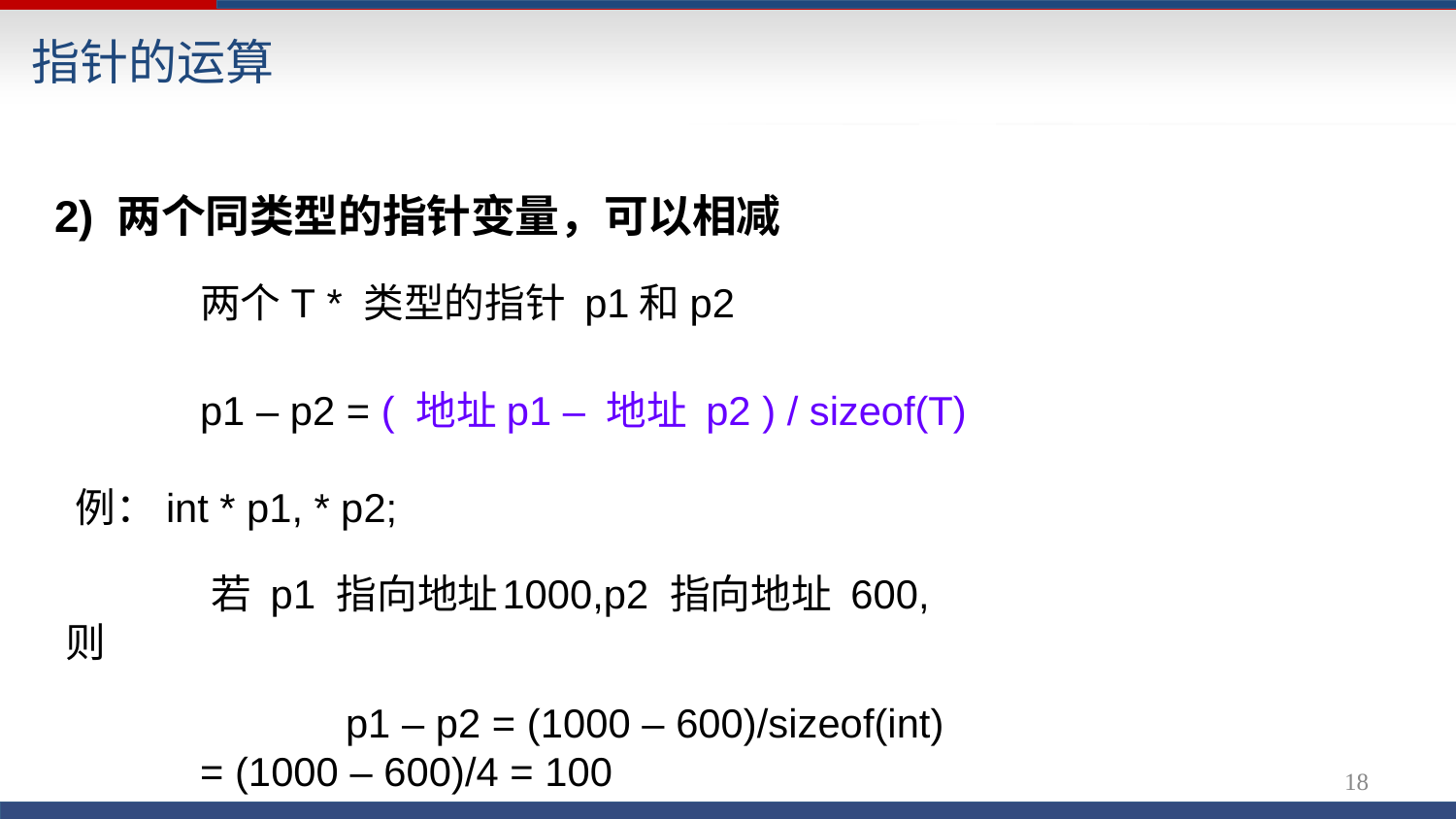

# 指针的运算
2) 两个同类型的指针变量，可以相减

两个T * 类型的指针 p1和p2
p1 – p2 = ( 地址p1 – 地址 p2 ) / sizeof(T)  例：int * p1, * p2;
若 p1 指向地址	1000,p2 指向地址 600, 则

p1 – p2 = (1000 – 600)/sizeof(int) = (1000 – 600)/4 = 100
18